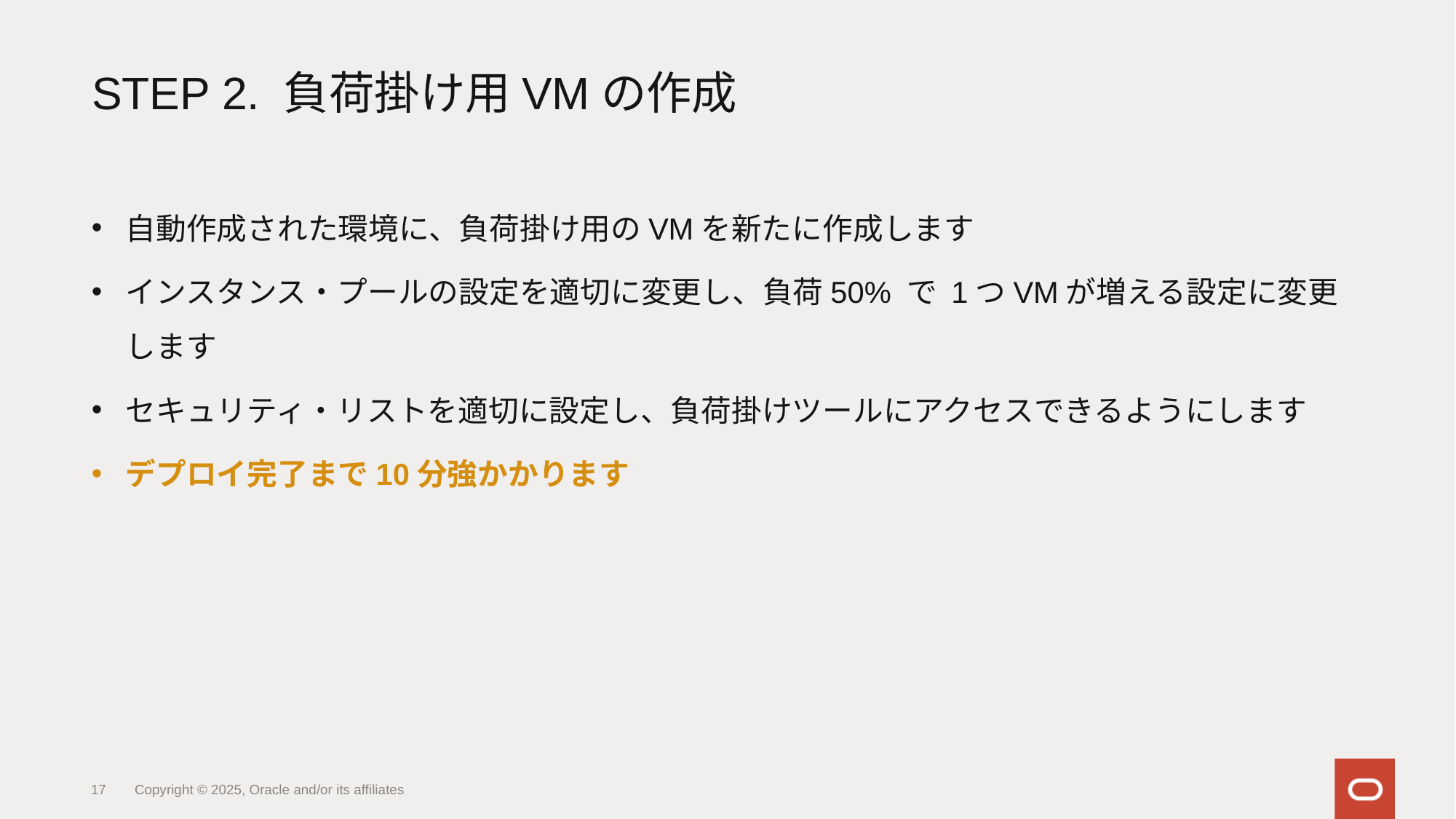

# STEP 2. 負荷掛け用VMの作成

自動作成された環境に、負荷掛け用のVMを新たに作成します
インスタンス・プールの設定を適切に変更し、負荷50% で 1つVMが増える設定に変更します
セキュリティ・リストを適切に設定し、負荷掛けツールにアクセスできるようにします
デプロイ完了まで10分強かかります
17
Copyright © 2025, Oracle and/or its affiliates